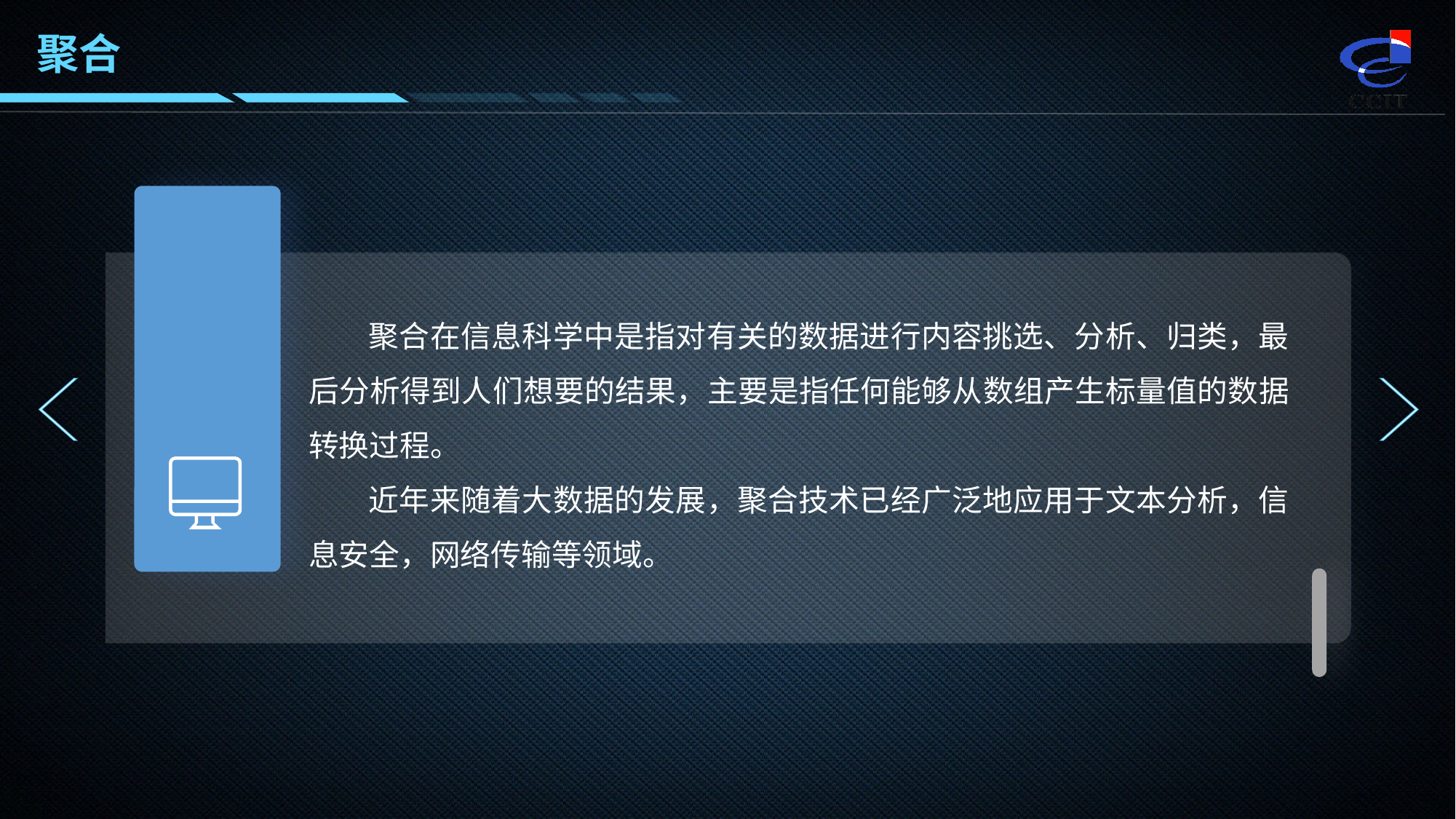

聚合

聚合在信息科学中是指对有关的数据进行内容挑选、分析、归类，最后分析得到人们想要的结果，主要是指任何能够从数组产生标量值的数据转换过程。
近年来随着大数据的发展，聚合技术已经广泛地应用于文本分析，信息安全，网络传输等领域。